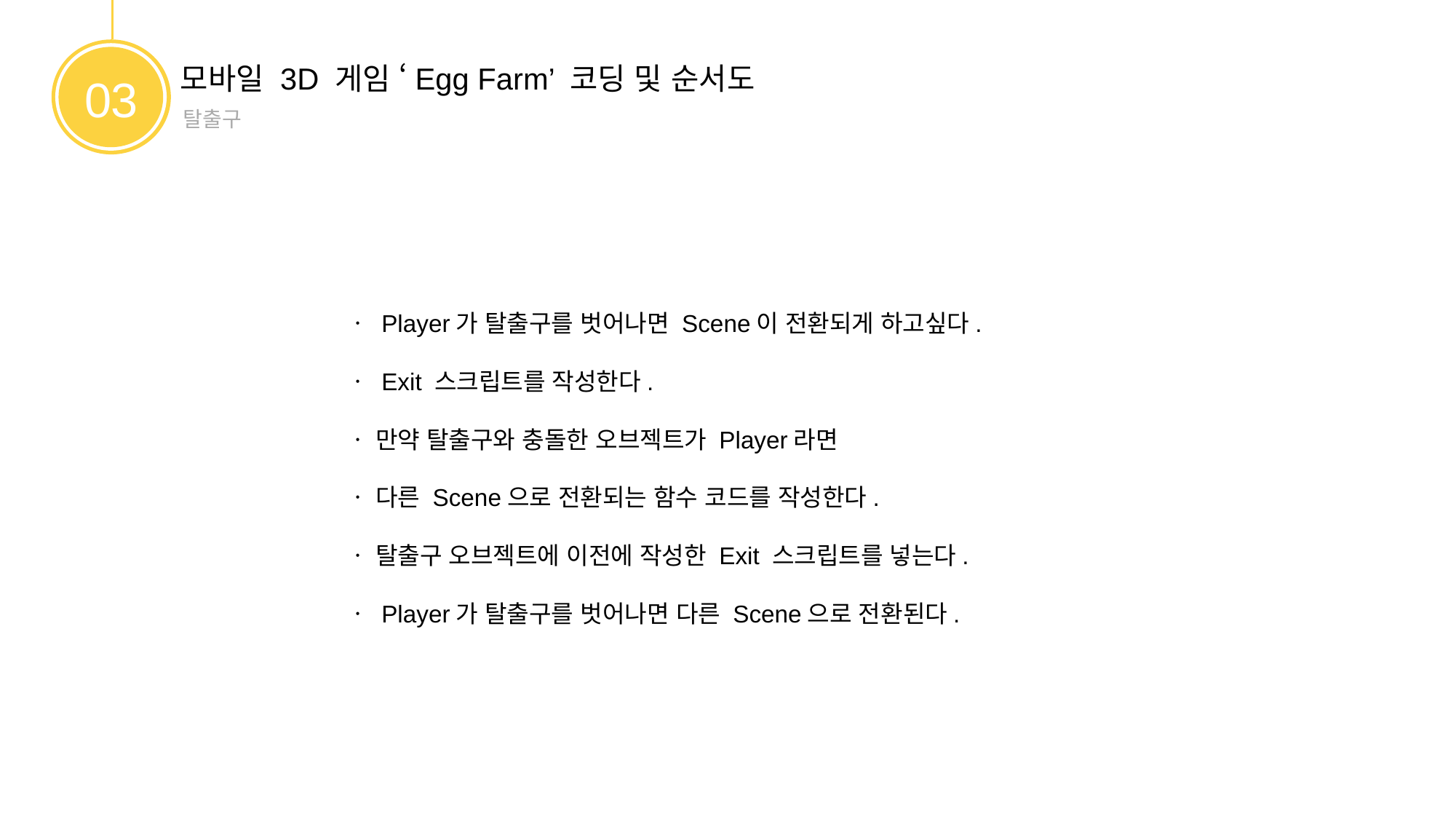

모바일 3D 게임 ‘Egg Farm’ 코딩 및 순서도
03
탈출구
ㆍ Player가 탈출구를 벗어나면 Scene이 전환되게 하고싶다.
ㆍ Exit 스크립트를 작성한다.
ㆍ 만약 탈출구와 충돌한 오브젝트가 Player라면
ㆍ 다른 Scene으로 전환되는 함수 코드를 작성한다.
ㆍ 탈출구 오브젝트에 이전에 작성한 Exit 스크립트를 넣는다.
ㆍ Player가 탈출구를 벗어나면 다른 Scene으로 전환된다.